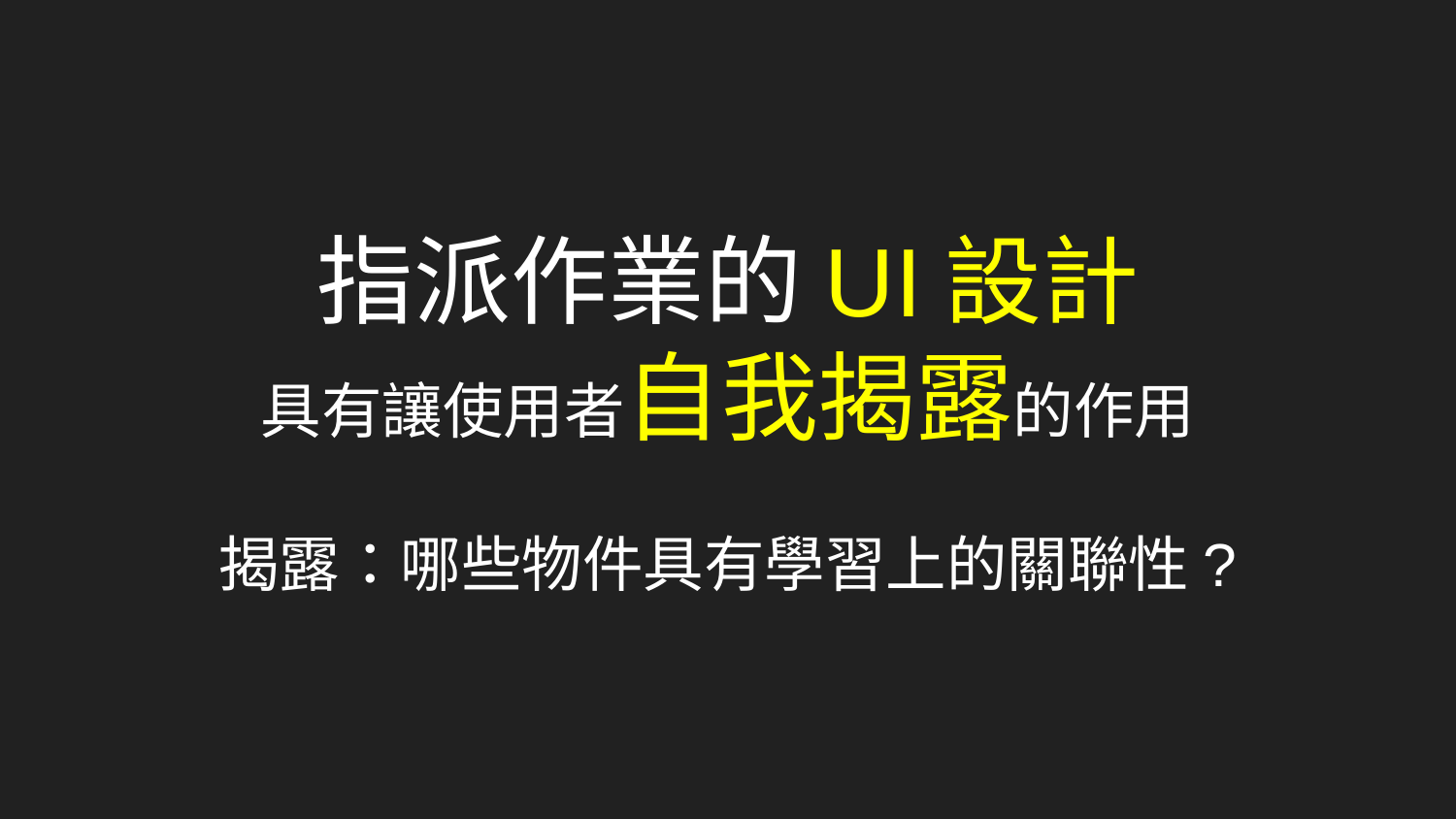

指派作業的UI設計
具有讓使用者自我揭露的作用

揭露：哪些物件具有學習上的關聯性?